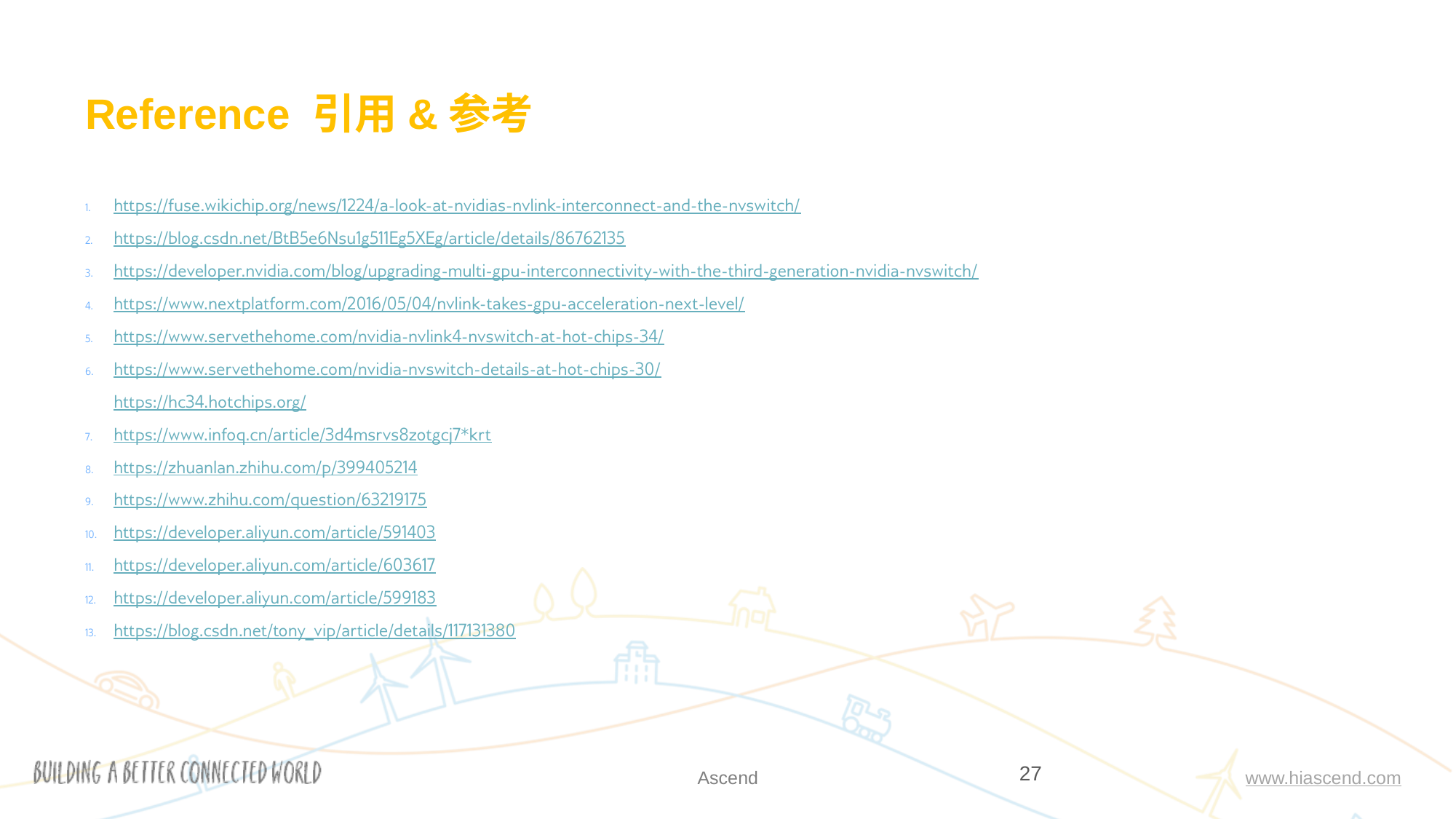

# Reference 引用&参考
https://fuse.wikichip.org/news/1224/a-look-at-nvidias-nvlink-interconnect-and-the-nvswitch/
https://blog.csdn.net/BtB5e6Nsu1g511Eg5XEg/article/details/86762135
https://developer.nvidia.com/blog/upgrading-multi-gpu-interconnectivity-with-the-third-generation-nvidia-nvswitch/
https://www.nextplatform.com/2016/05/04/nvlink-takes-gpu-acceleration-next-level/
https://www.servethehome.com/nvidia-nvlink4-nvswitch-at-hot-chips-34/
https://www.servethehome.com/nvidia-nvswitch-details-at-hot-chips-30/
https://hc34.hotchips.org/
https://www.infoq.cn/article/3d4msrvs8zotgcj7*krt
https://zhuanlan.zhihu.com/p/399405214
https://www.zhihu.com/question/63219175
https://developer.aliyun.com/article/591403
https://developer.aliyun.com/article/603617
https://developer.aliyun.com/article/599183
https://blog.csdn.net/tony_vip/article/details/117131380